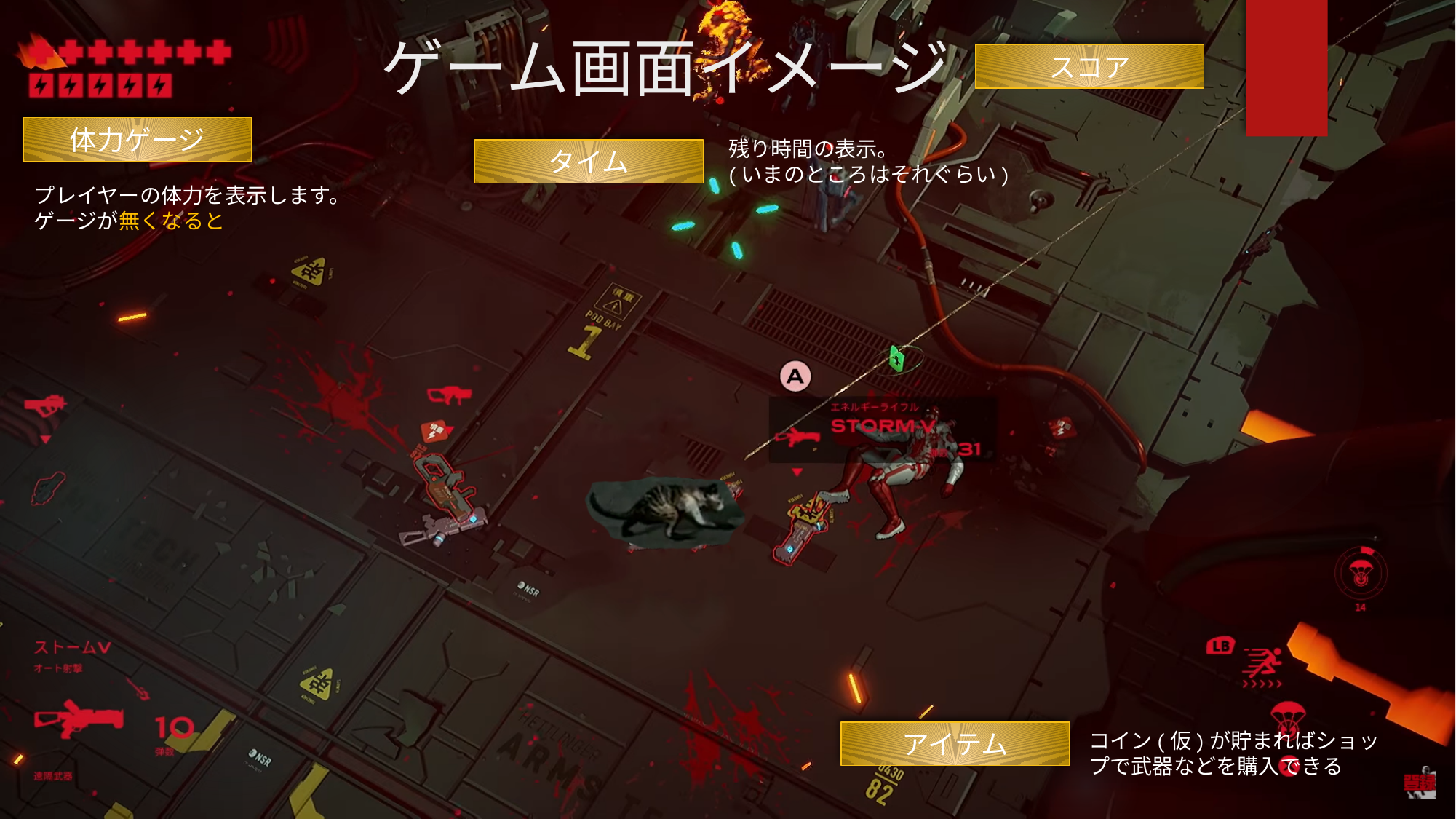

# ゲーム画面イメージ
スコア
体力ゲージ
残り時間の表示。
(いまのところはそれぐらい)
タイム
プレイヤーの体力を表示します。
ゲージが無くなると
アイテム
コイン(仮)が貯まればショップで武器などを購入できる